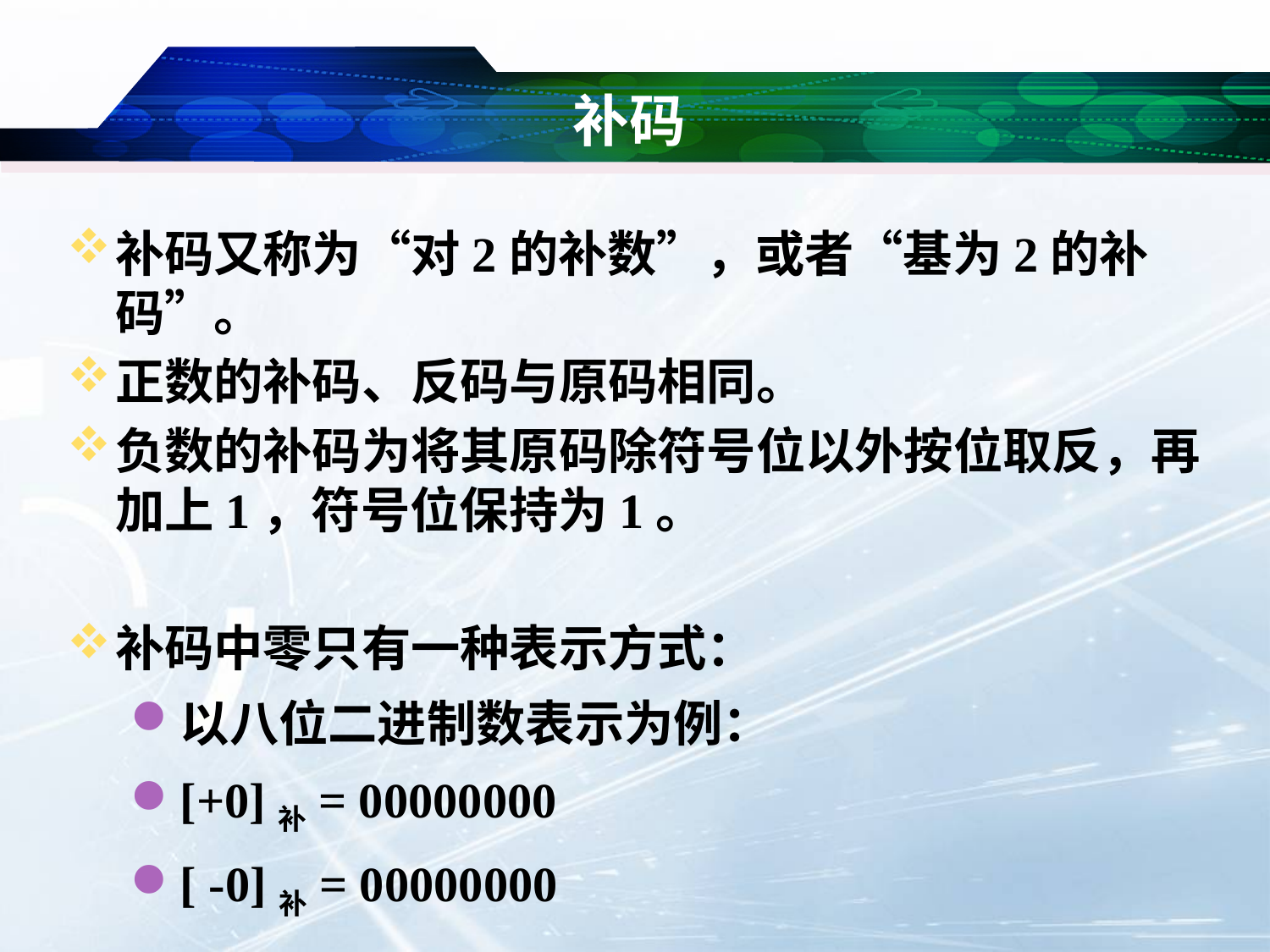

# 补码
补码又称为“对2的补数”，或者“基为2的补码”。
正数的补码、反码与原码相同。
负数的补码为将其原码除符号位以外按位取反，再加上1，符号位保持为1。

补码中零只有一种表示方式：
以八位二进制数表示为例：
[+0]补= 00000000
[ -0]补= 00000000